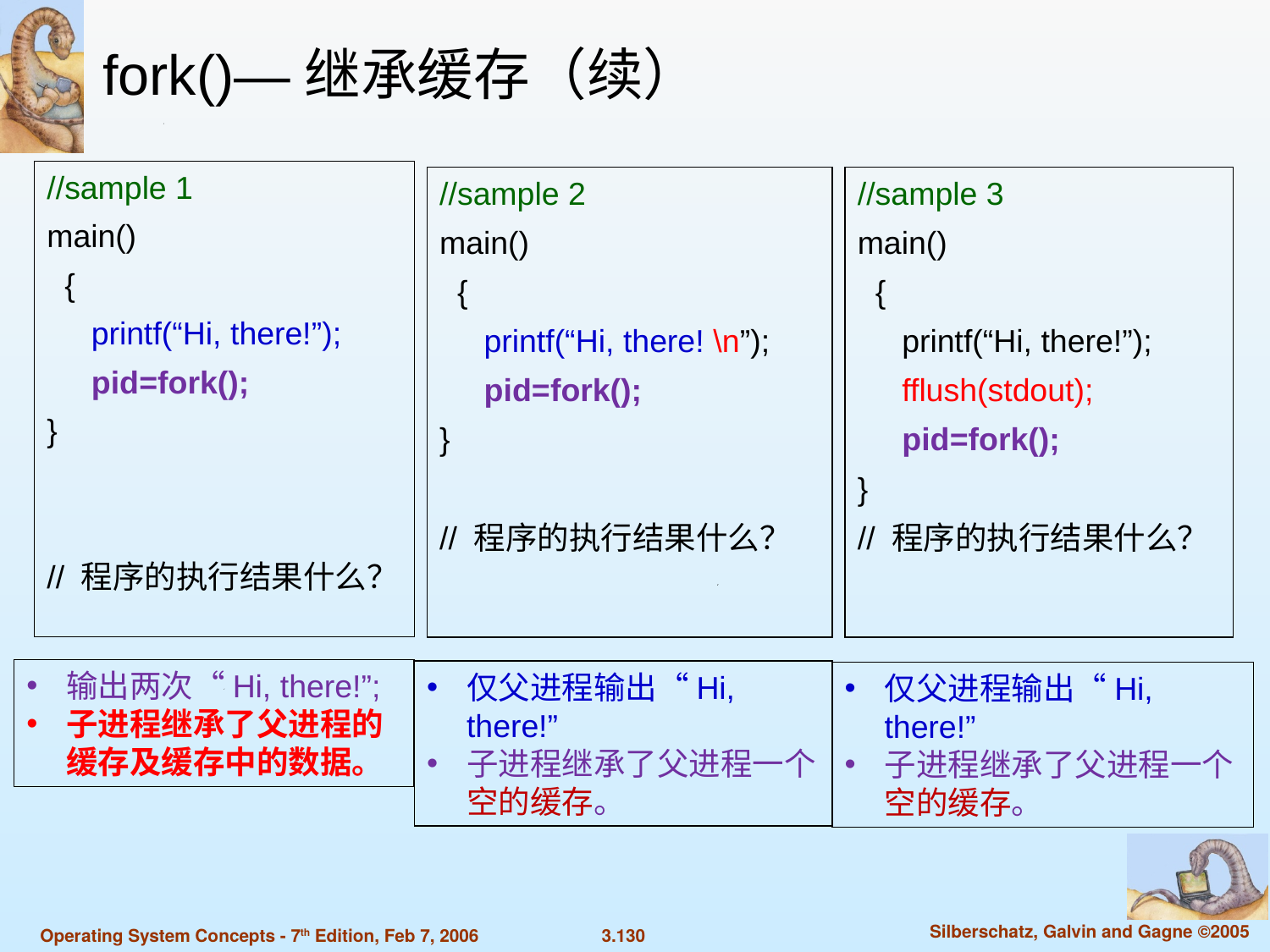

fork()—继承缓存（续）
//sample 1
main()
  {
     printf(“Hi, there!”);
     pid=fork();
}

// 程序的执行结果什么？
//sample 2
main()
  {
     printf(“Hi, there! \n”);
     pid=fork();
}

// 程序的执行结果什么？
//sample 3
main()
  {
     printf(“Hi, there!”);
     fflush(stdout);
     pid=fork();
}
// 程序的执行结果什么？
输出两次“Hi, there!”;
子进程继承了父进程的缓存及缓存中的数据。
仅父进程输出“Hi, there!”
子进程继承了父进程一个空的缓存。
仅父进程输出“Hi, there!”
子进程继承了父进程一个空的缓存。